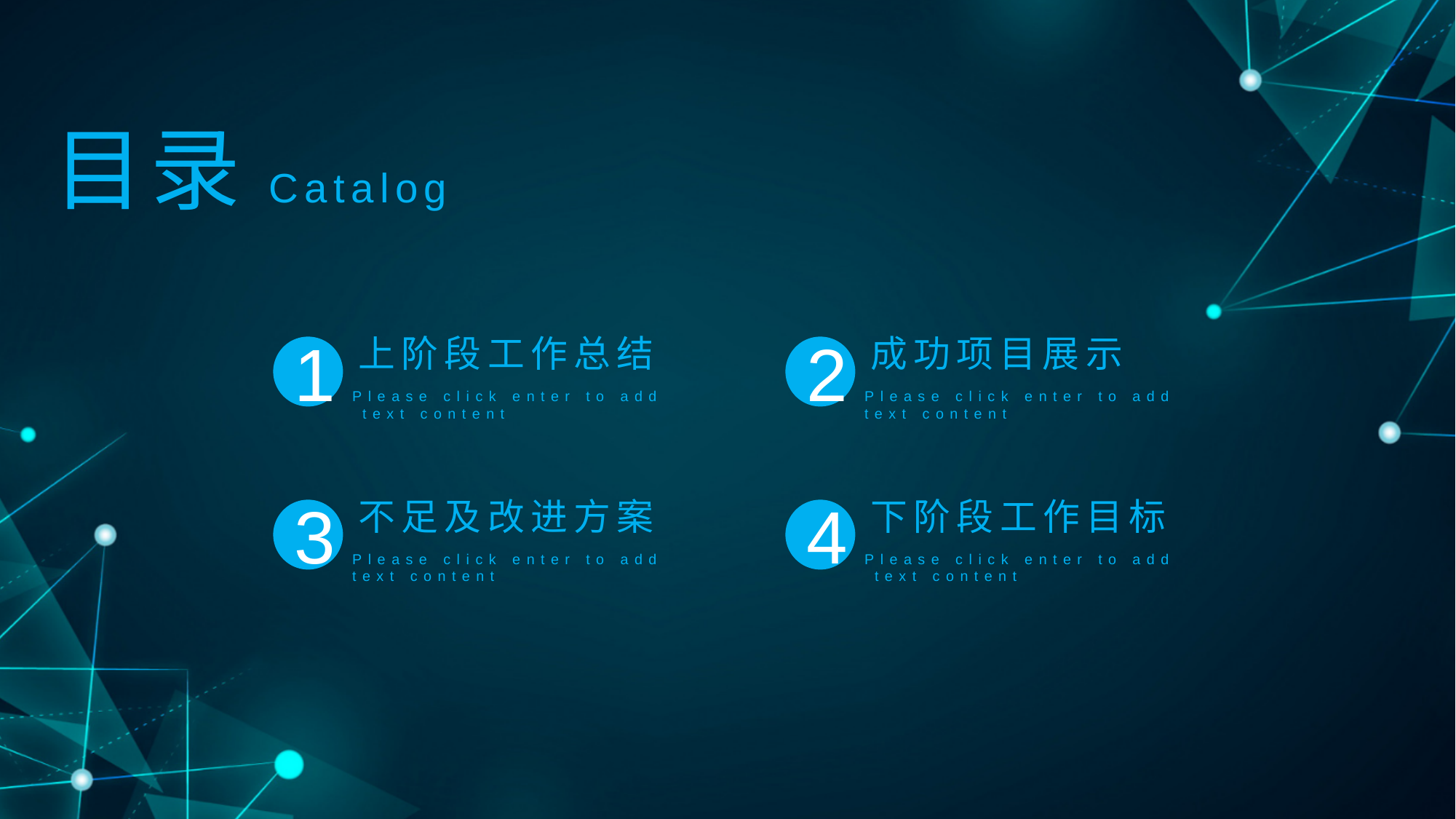

目录Catalog
上阶段工作总结
成功项目展示
1
2
Please click enter to add
 text content
Please click enter to add
text content
不足及改进方案
下阶段工作目标
3
4
Please click enter to add
text content
Please click enter to add
 text content